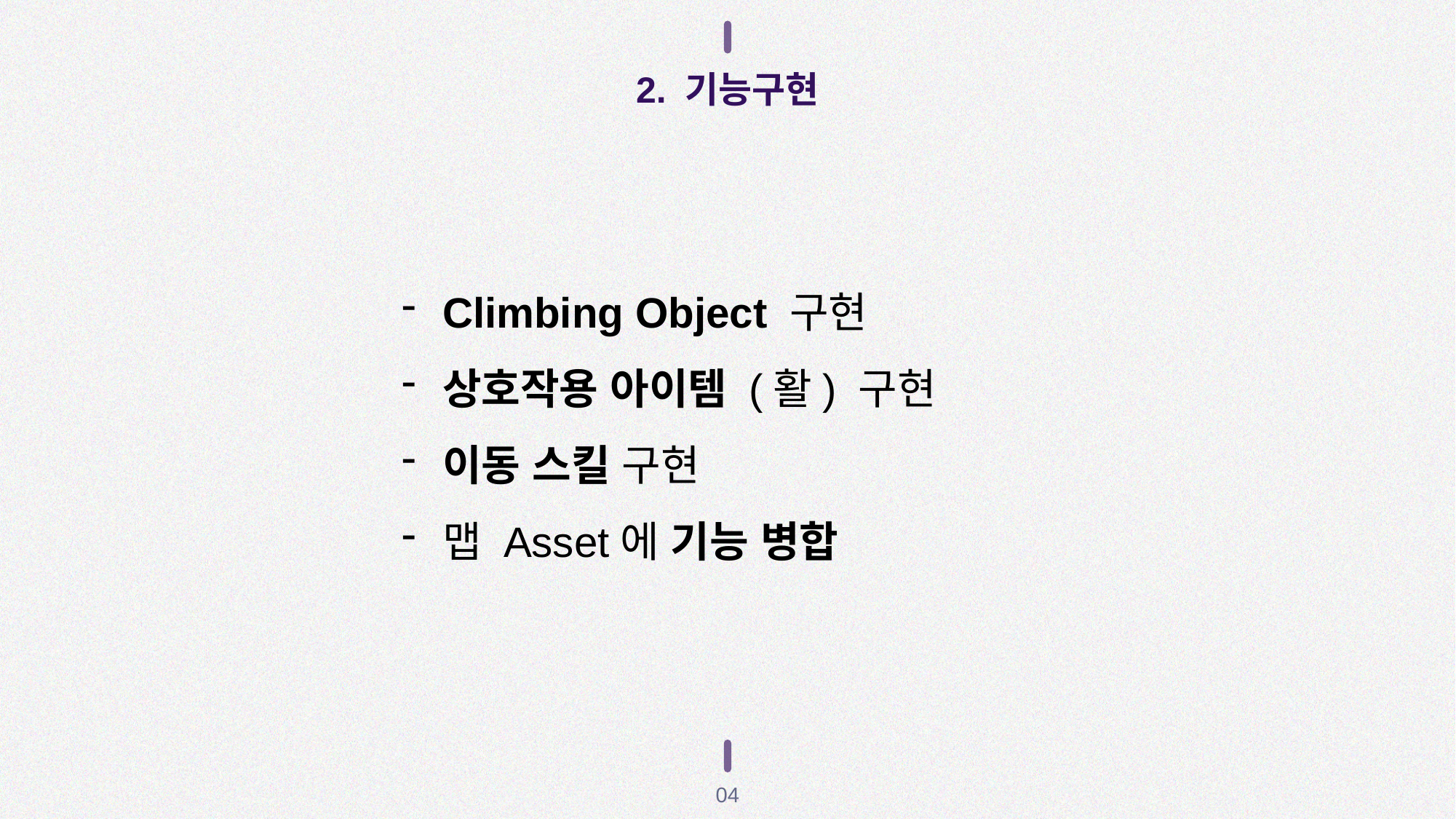

2. 기능구현
Climbing Object 구현
상호작용 아이템 (활) 구현
이동 스킬 구현
맵 Asset에 기능 병합
04